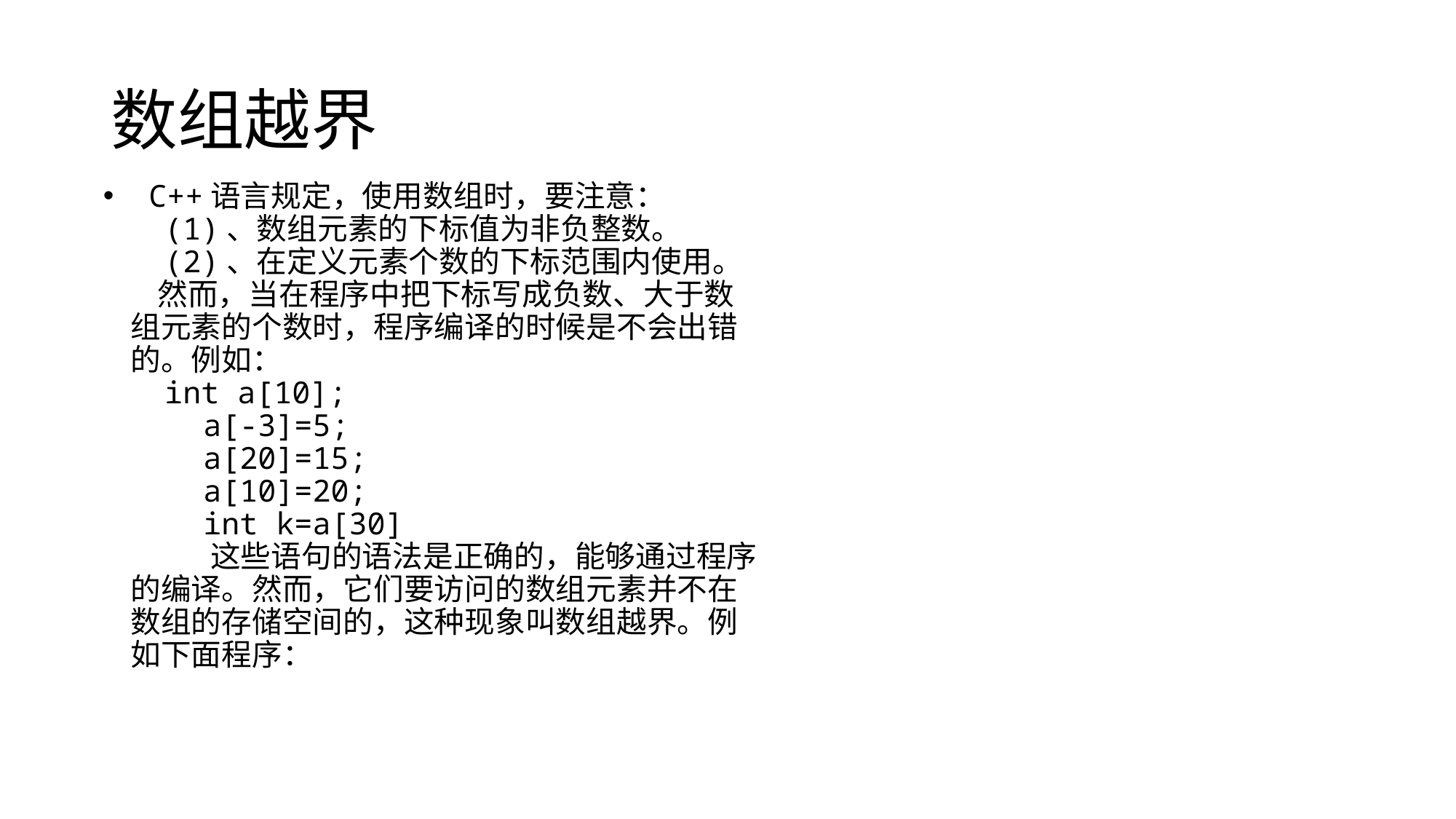

# 数组越界
 C++语言规定，使用数组时，要注意：
    (1)、数组元素的下标值为非负整数。
    (2)、在定义元素个数的下标范围内使用。
    然而，当在程序中把下标写成负数、大于数组元素的个数时，程序编译的时候是不会出错的。例如：
    int a[10];
    a[-3]=5;
    a[20]=15;
    a[10]=20;
    int k=a[30]
    这些语句的语法是正确的，能够通过程序的编译。然而，它们要访问的数组元素并不在数组的存储空间的，这种现象叫数组越界。例如下面程序：